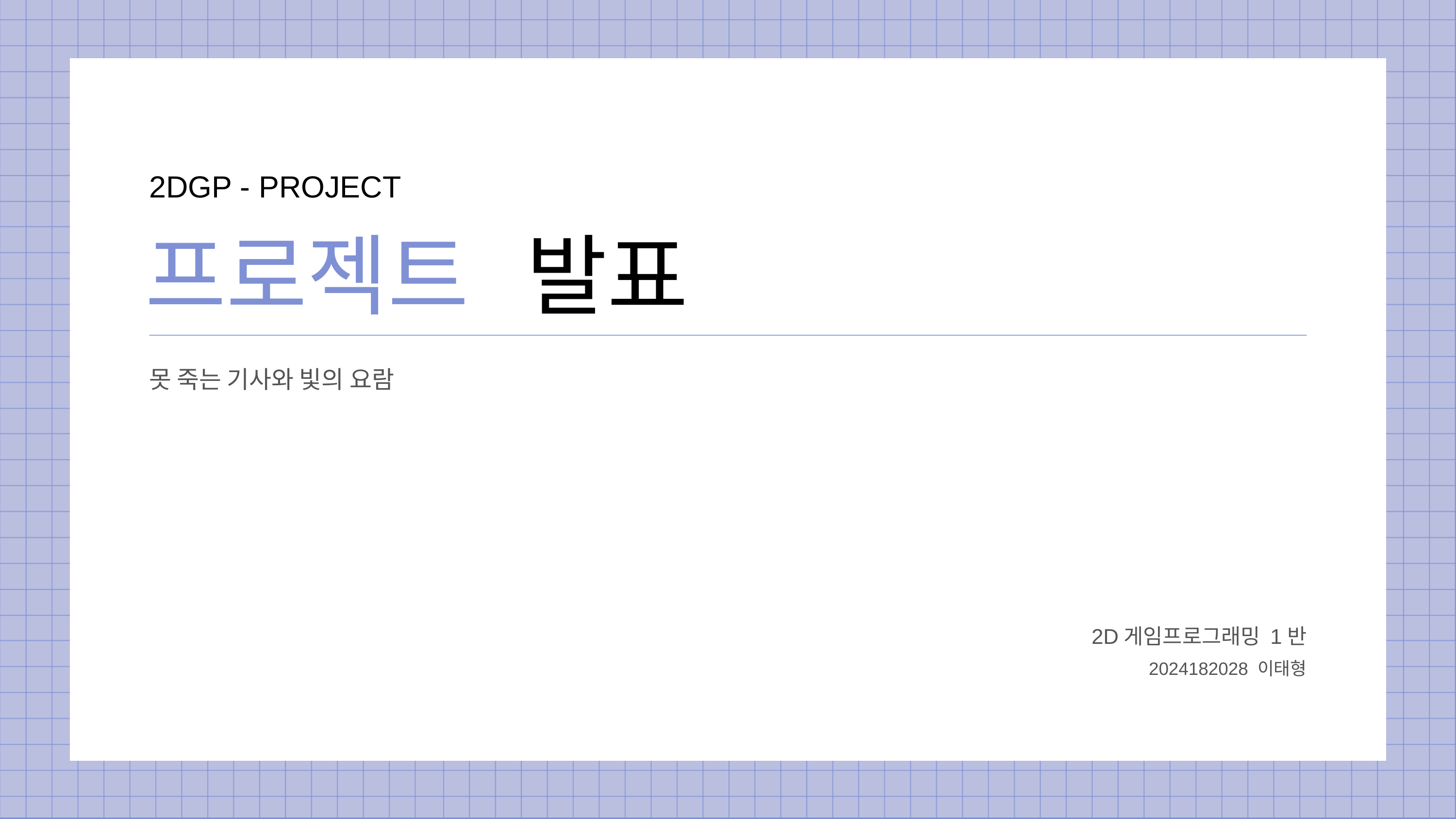

2DGP - PROJECT
프로젝트
발표

못 죽는 기사와 빛의 요람
2D게임프로그래밍 1반
2024182028 이태형